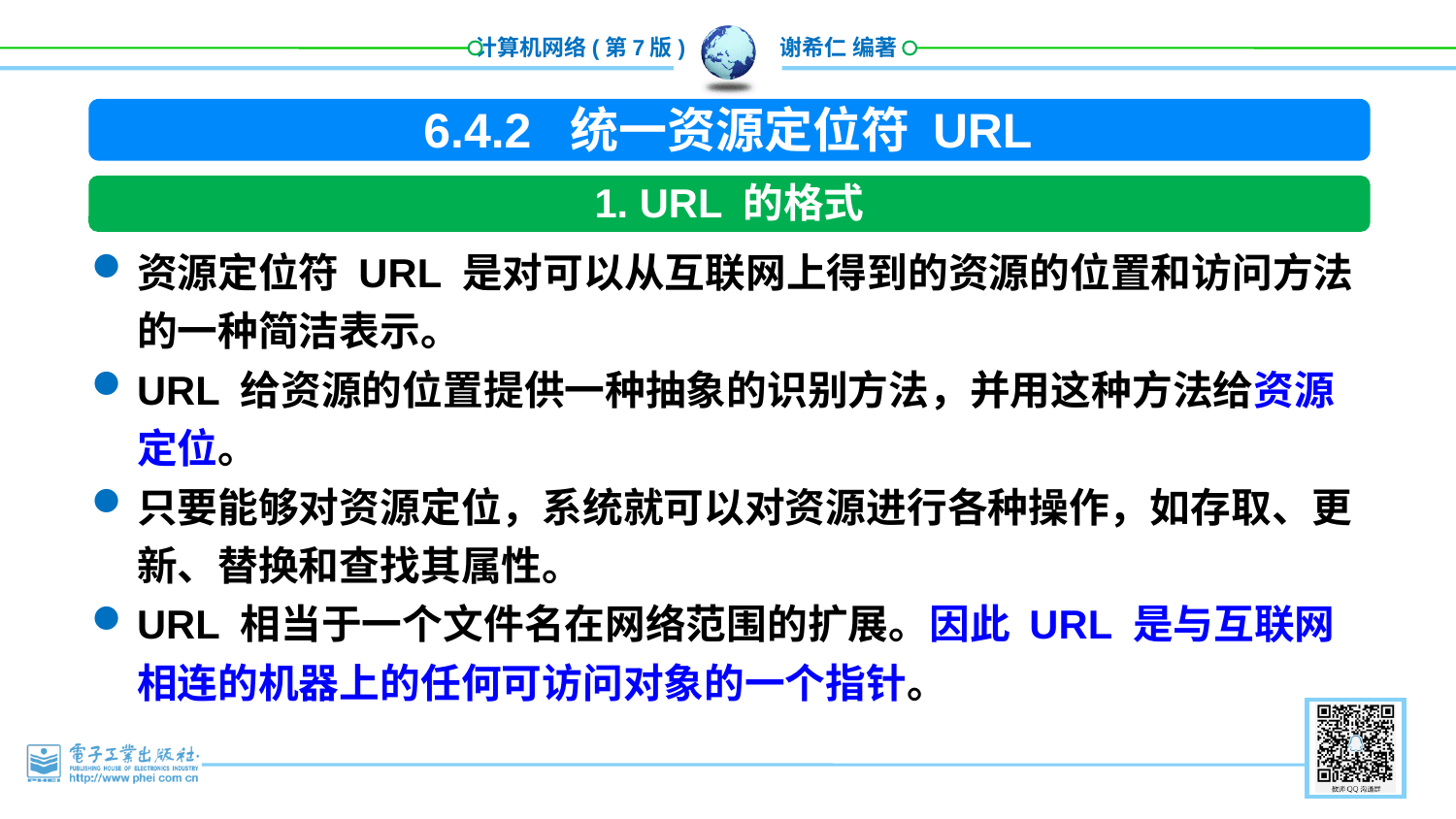

6.4.2  统一资源定位符 URL

1. URL 的格式

资源定位符 URL 是对可以从互联网上得到的资源的位置和访问方法的一种简洁表示。
URL 给资源的位置提供一种抽象的识别方法，并用这种方法给资源定位。
只要能够对资源定位，系统就可以对资源进行各种操作，如存取、更新、替换和查找其属性。
URL 相当于一个文件名在网络范围的扩展。因此 URL 是与互联网相连的机器上的任何可访问对象的一个指针。